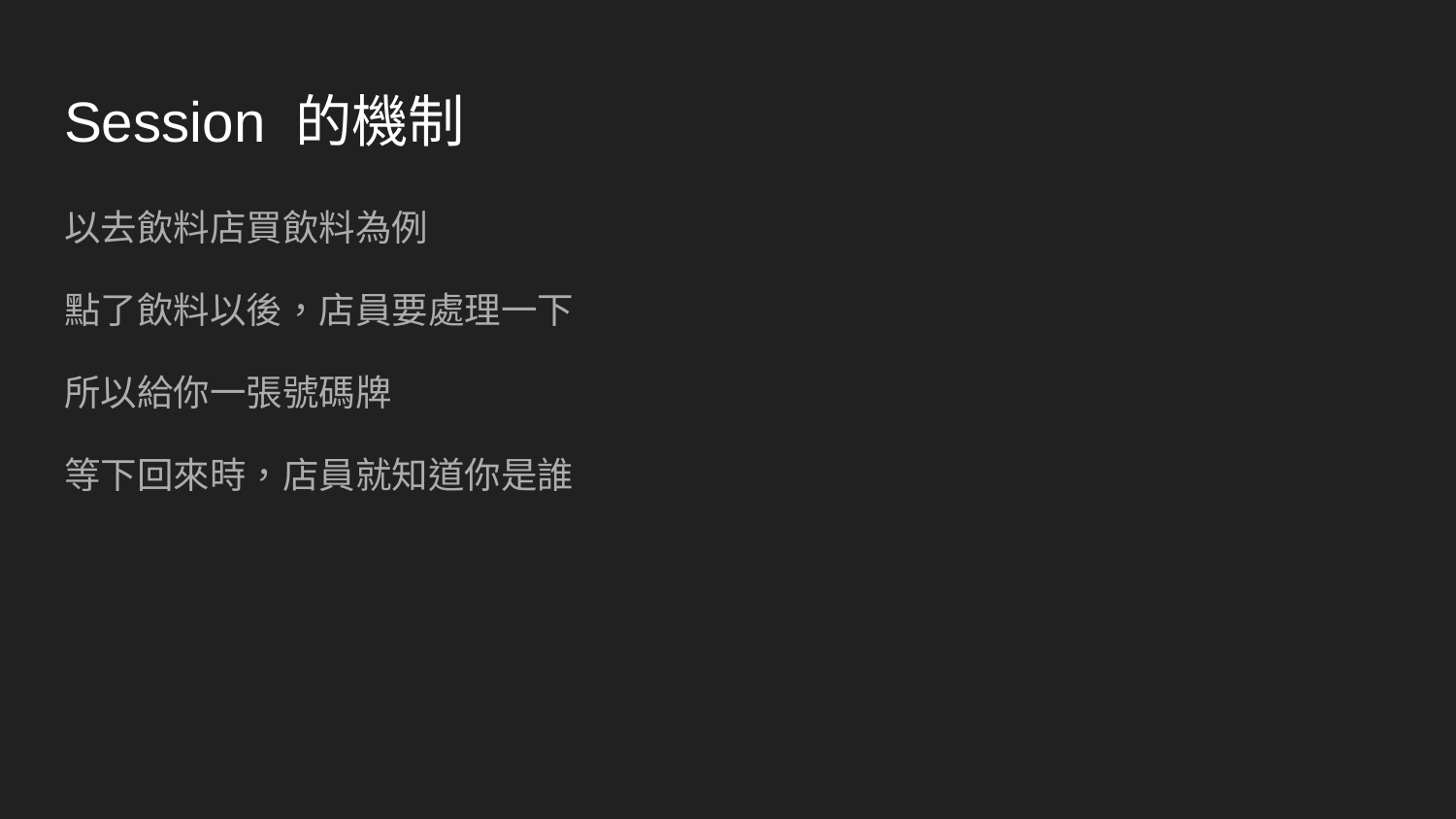

# Session 的機制
以去飲料店買飲料為例
點了飲料以後，店員要處理一下
所以給你一張號碼牌
等下回來時，店員就知道你是誰